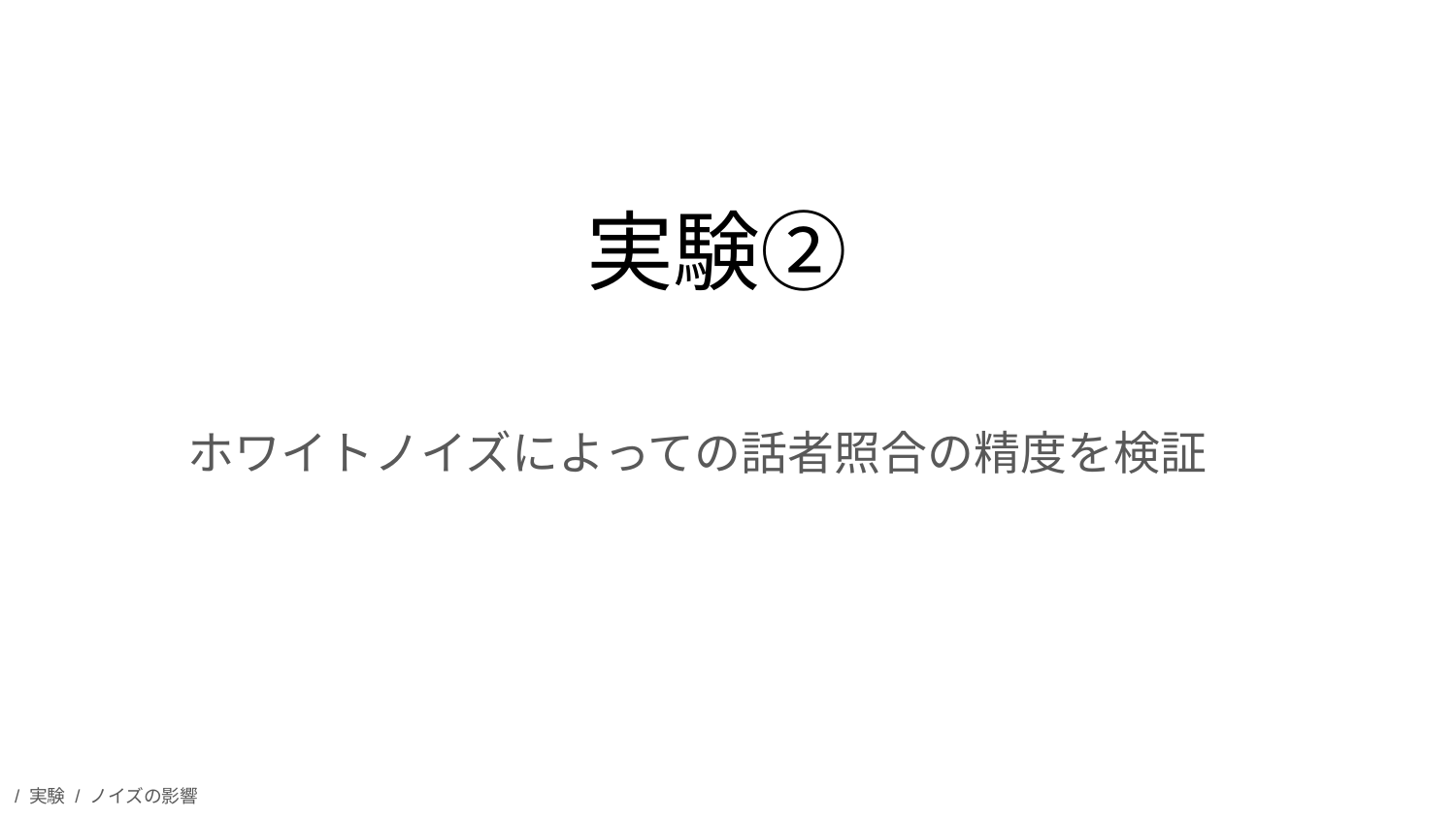

実験②
ホワイトノイズによっての話者照合の精度を検証
/ 実験 / ノイズの影響